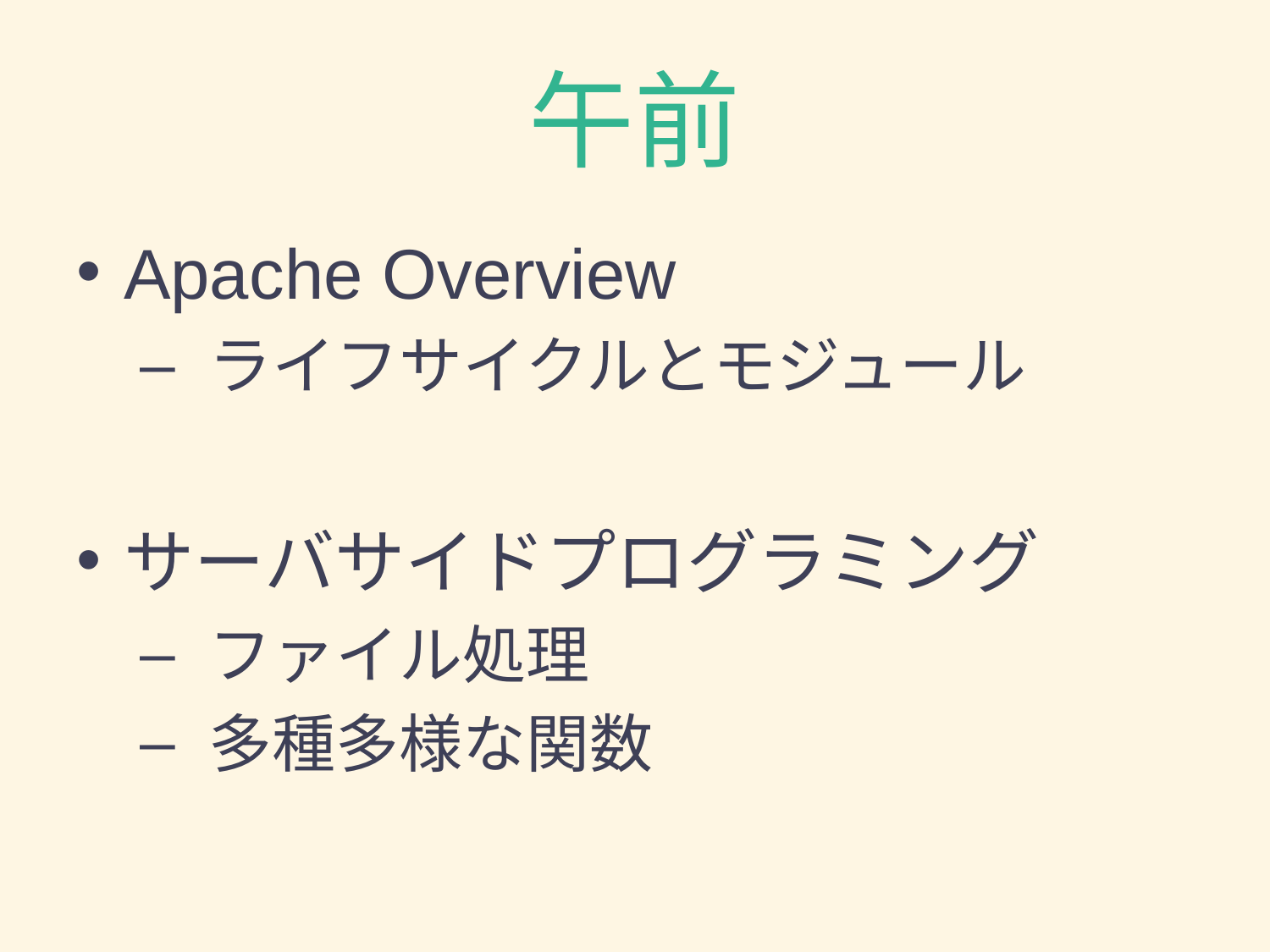

# 午前
Apache Overview
 ライフサイクルとモジュール

サーバサイドプログラミング
 ファイル処理
 多種多様な関数